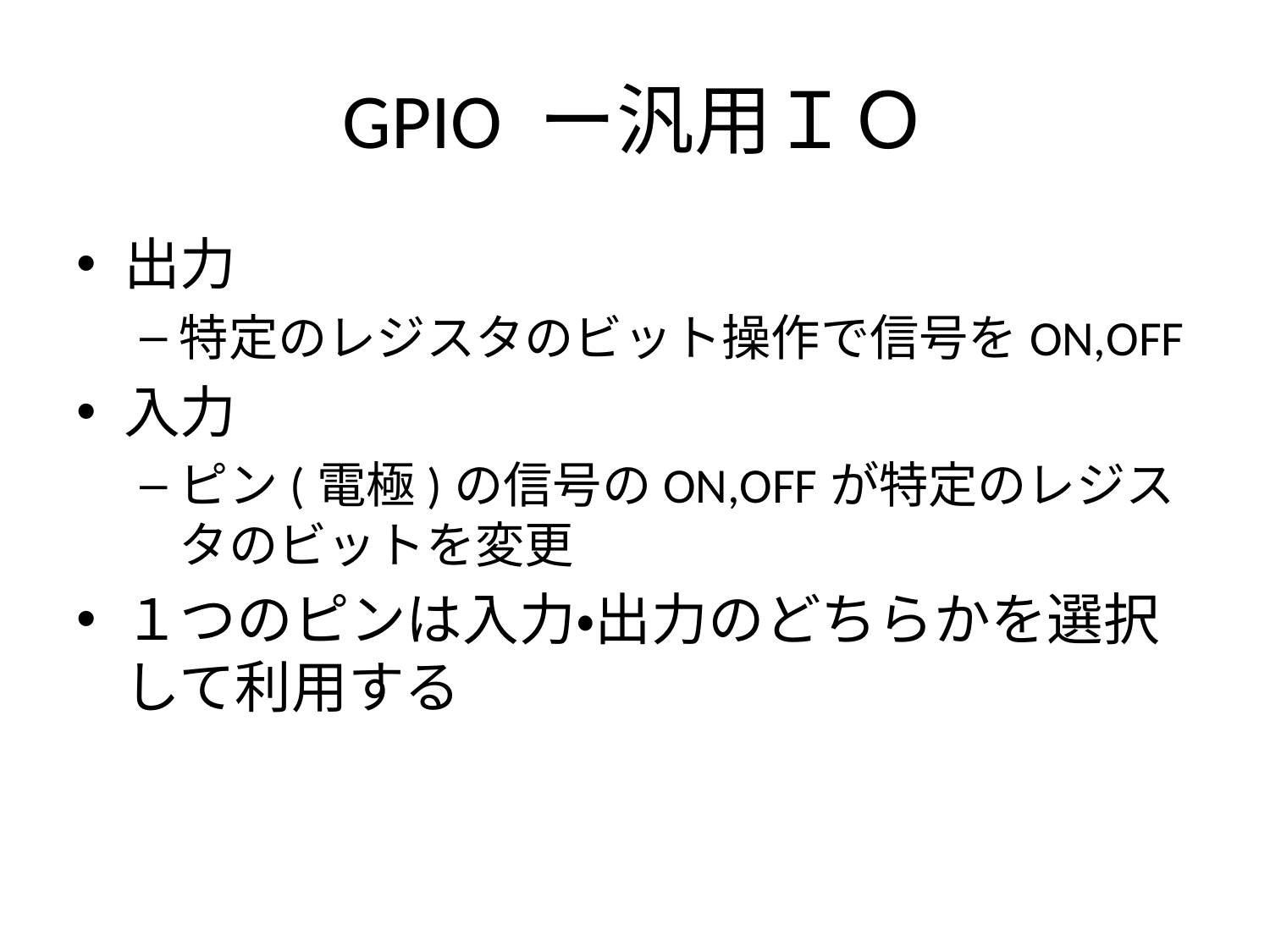

# GPIO ー汎用ＩＯ
出力
特定のレジスタのビット操作で信号をON,OFF
入力
ピン(電極)の信号のON,OFFが特定のレジスタのビットを変更
１つのピンは入力・出力のどちらかを選択して利用する